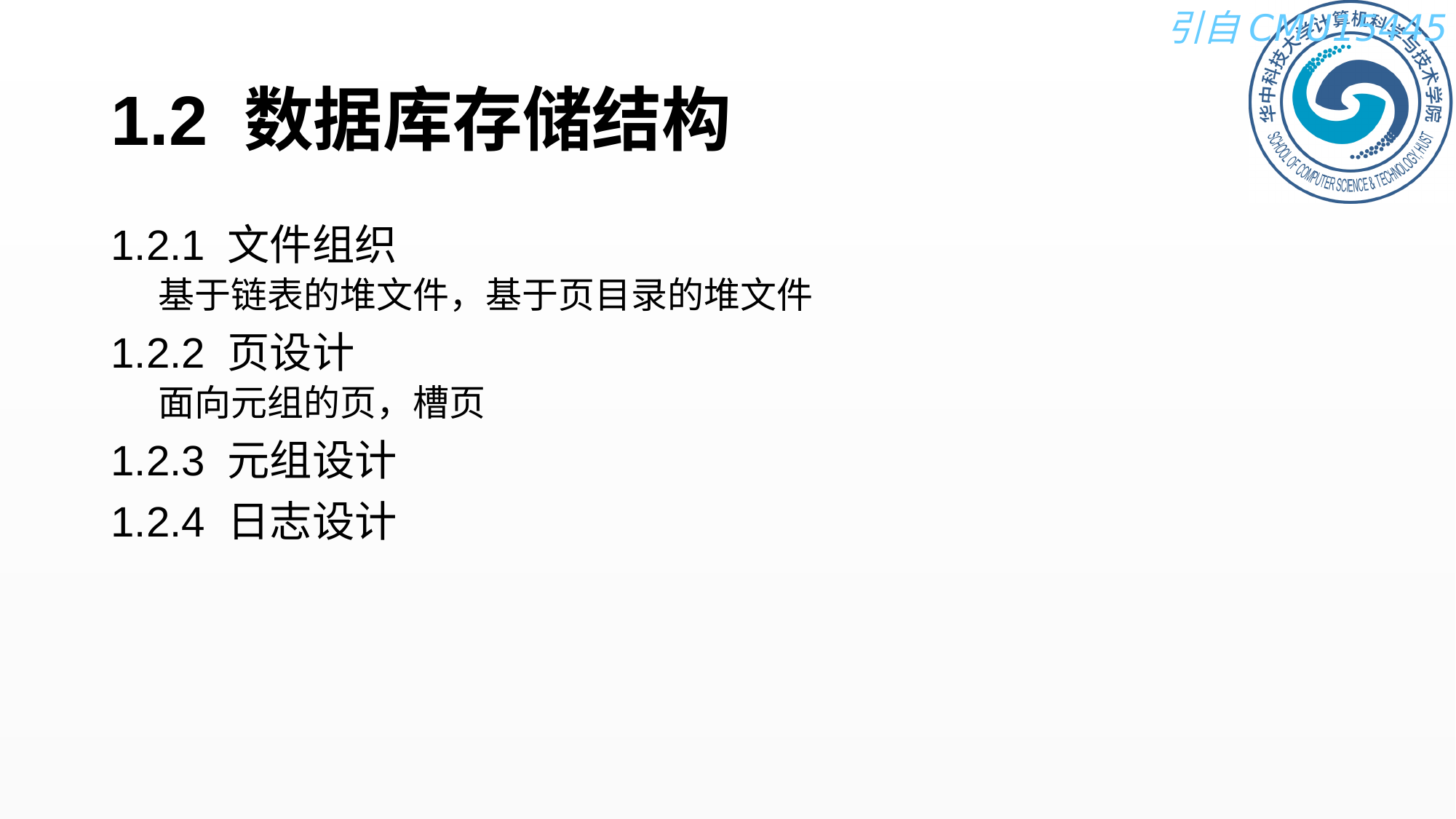

# 1.2 数据库存储结构
1.2.1 文件组织
基于链表的堆文件，基于页目录的堆文件
1.2.2 页设计
面向元组的页，槽页
1.2.3 元组设计
1.2.4 日志设计
17